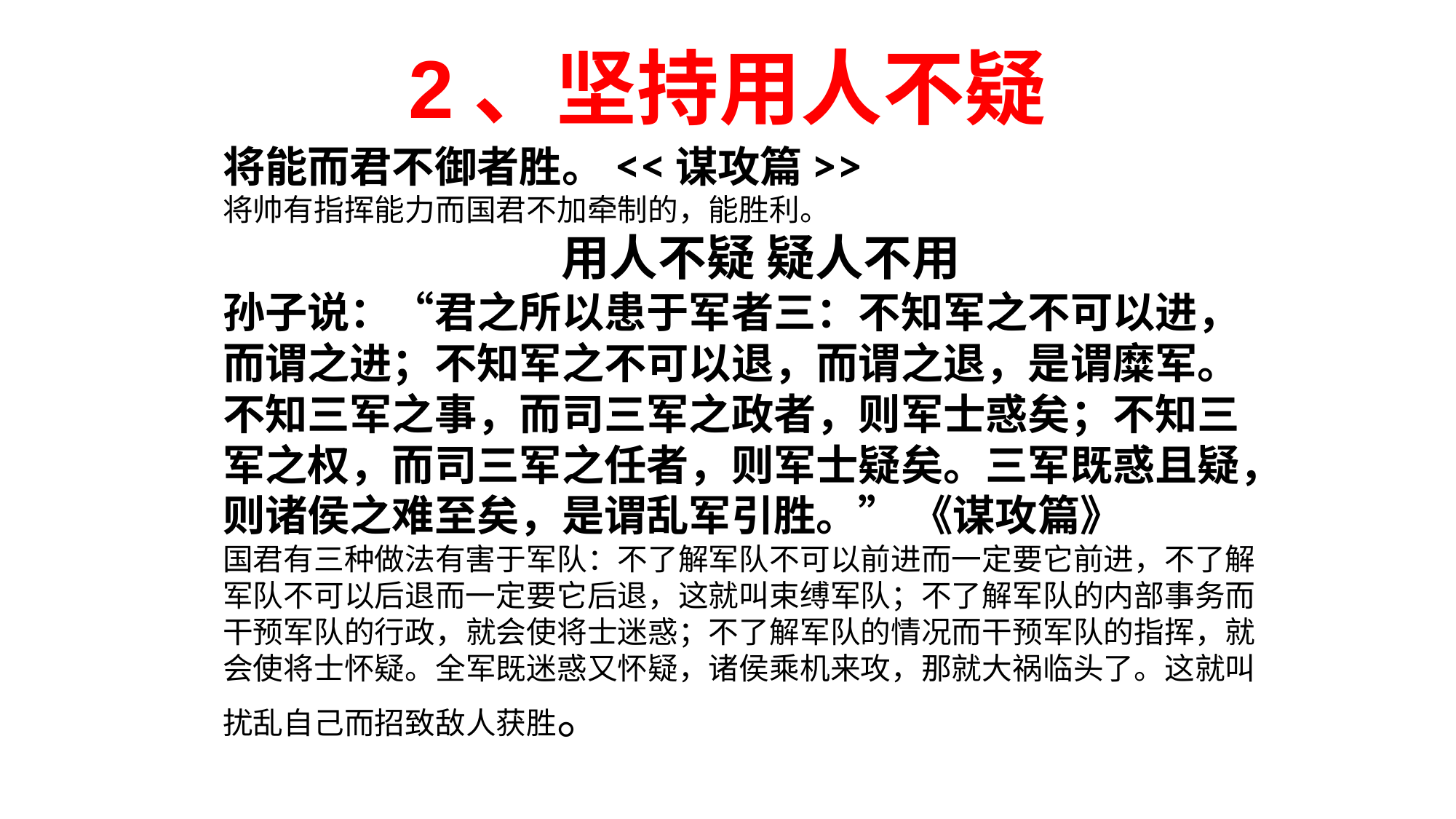

2、坚持用人不疑
将能而君不御者胜。<<谋攻篇>>
将帅有指挥能力而国君不加牵制的，能胜利。
用人不疑 疑人不用
孙子说：“君之所以患于军者三：不知军之不可以进，而谓之进；不知军之不可以退，而谓之退，是谓糜军。不知三军之事，而司三军之政者，则军士惑矣；不知三军之权，而司三军之任者，则军士疑矣。三军既惑且疑，则诸侯之难至矣，是谓乱军引胜。” 《谋攻篇》
国君有三种做法有害于军队：不了解军队不可以前进而一定要它前进，不了解军队不可以后退而一定要它后退，这就叫束缚军队；不了解军队的内部事务而干预军队的行政，就会使将士迷惑；不了解军队的情况而干预军队的指挥，就会使将士怀疑。全军既迷惑又怀疑，诸侯乘机来攻，那就大祸临头了。这就叫扰乱自己而招致敌人获胜。